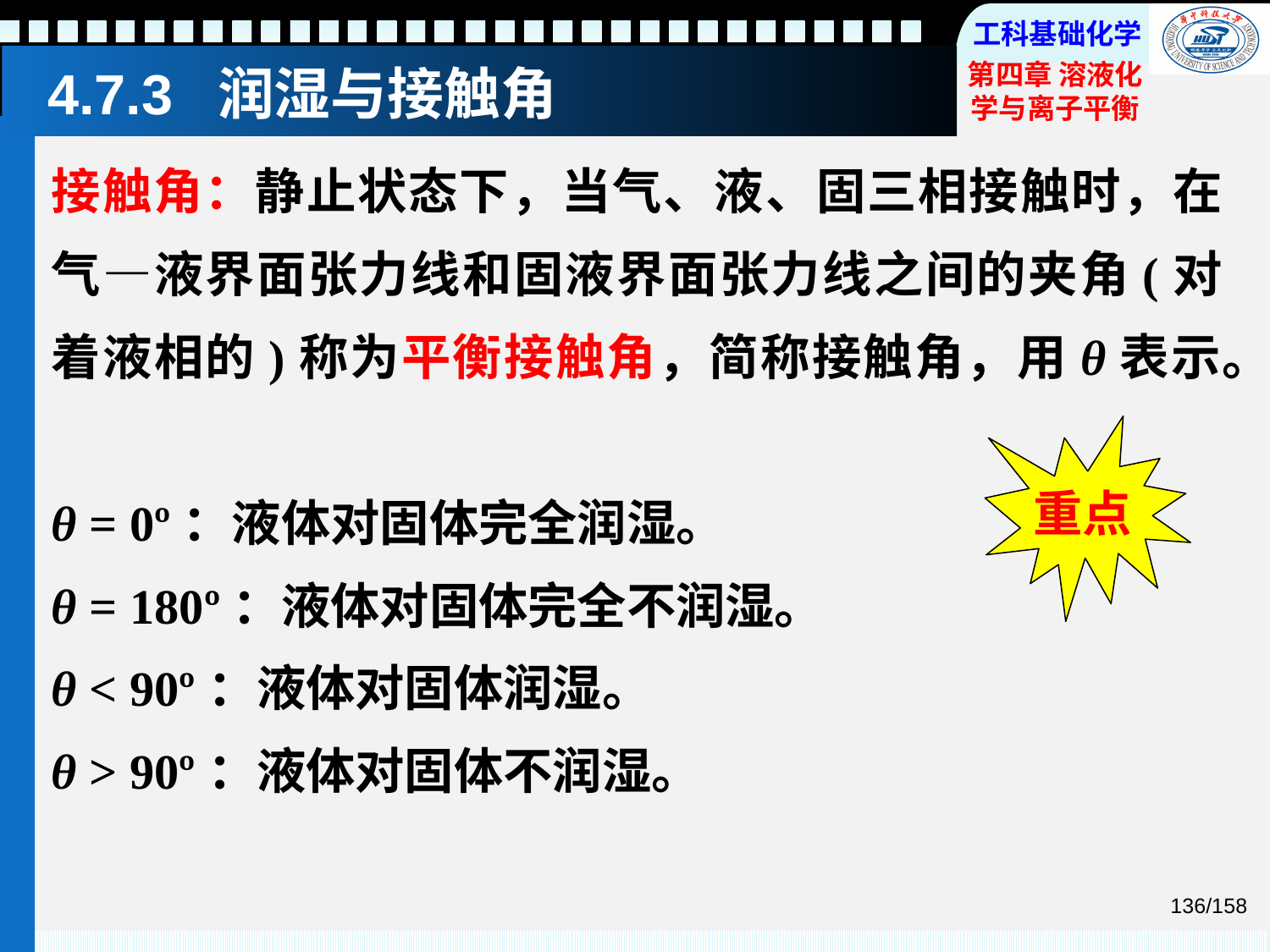

# 4.7.3  润湿与接触角
接触角：静止状态下，当气、液、固三相接触时，在气—液界面张力线和固液界面张力线之间的夹角(对着液相的)称为平衡接触角，简称接触角，用θ表示。

θ = 0º：液体对固体完全润湿。
θ = 180º：液体对固体完全不润湿。
θ < 90º：液体对固体润湿。
θ > 90º：液体对固体不润湿。

重点